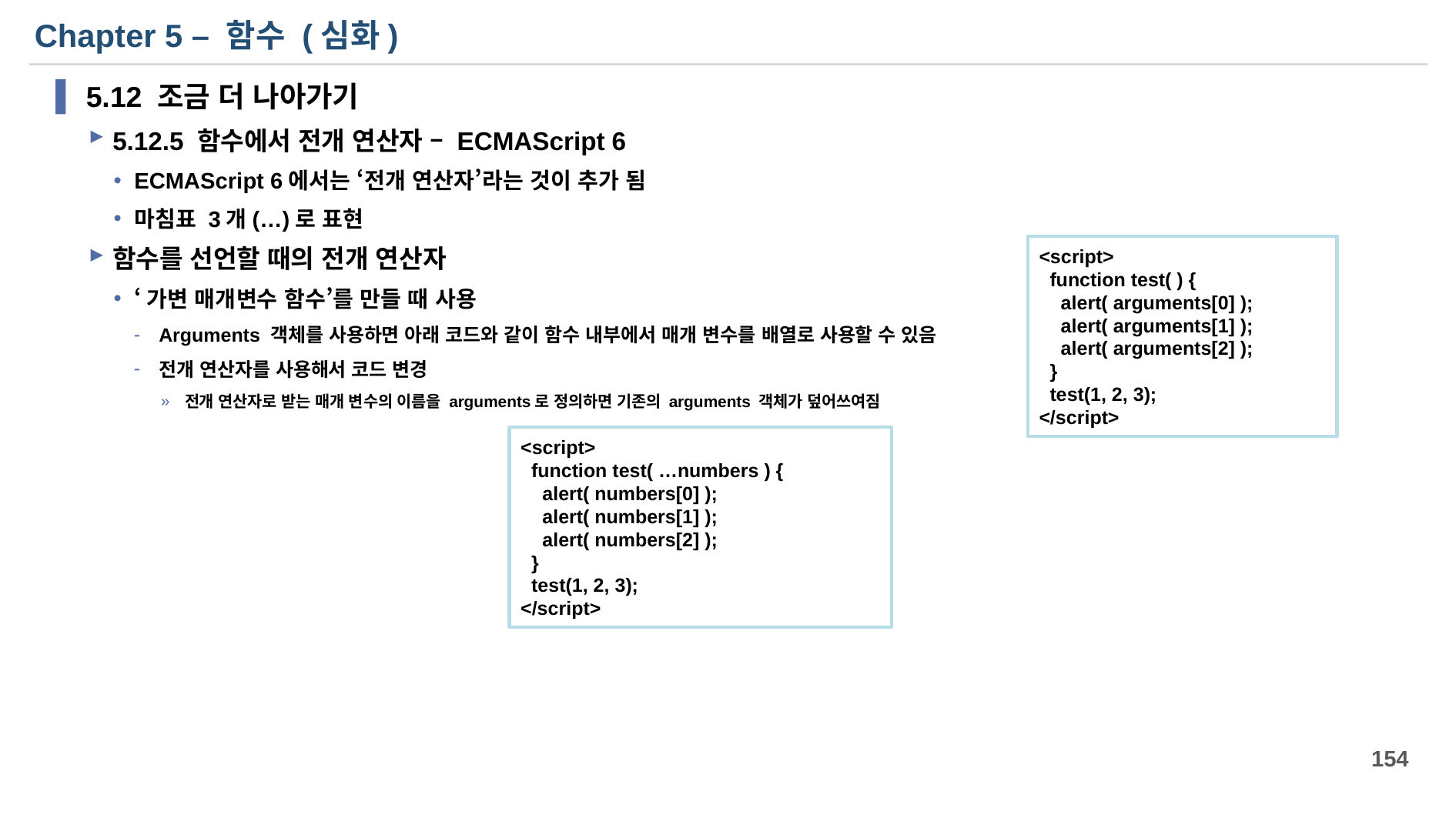

# Chapter 5 – 함수 (심화)
5.12 조금 더 나아가기
5.12.5 함수에서 전개 연산자 – ECMAScript 6
ECMAScript 6에서는 ‘전개 연산자’라는 것이 추가 됨
마침표 3개(…)로 표현
함수를 선언할 때의 전개 연산자
‘가변 매개변수 함수’를 만들 때 사용
Arguments 객체를 사용하면 아래 코드와 같이 함수 내부에서 매개 변수를 배열로 사용할 수 있음
전개 연산자를 사용해서 코드 변경
전개 연산자로 받는 매개 변수의 이름을 arguments로 정의하면 기존의 arguments 객체가 덮어쓰여짐

<script>
  function test( ) {
    alert( arguments[0] );
    alert( arguments[1] );
    alert( arguments[2] );
  }
  test(1, 2, 3);
</script>
<script>
  function test( …numbers ) {
    alert( numbers[0] );
    alert( numbers[1] );
    alert( numbers[2] );
  }
  test(1, 2, 3);
</script>
154